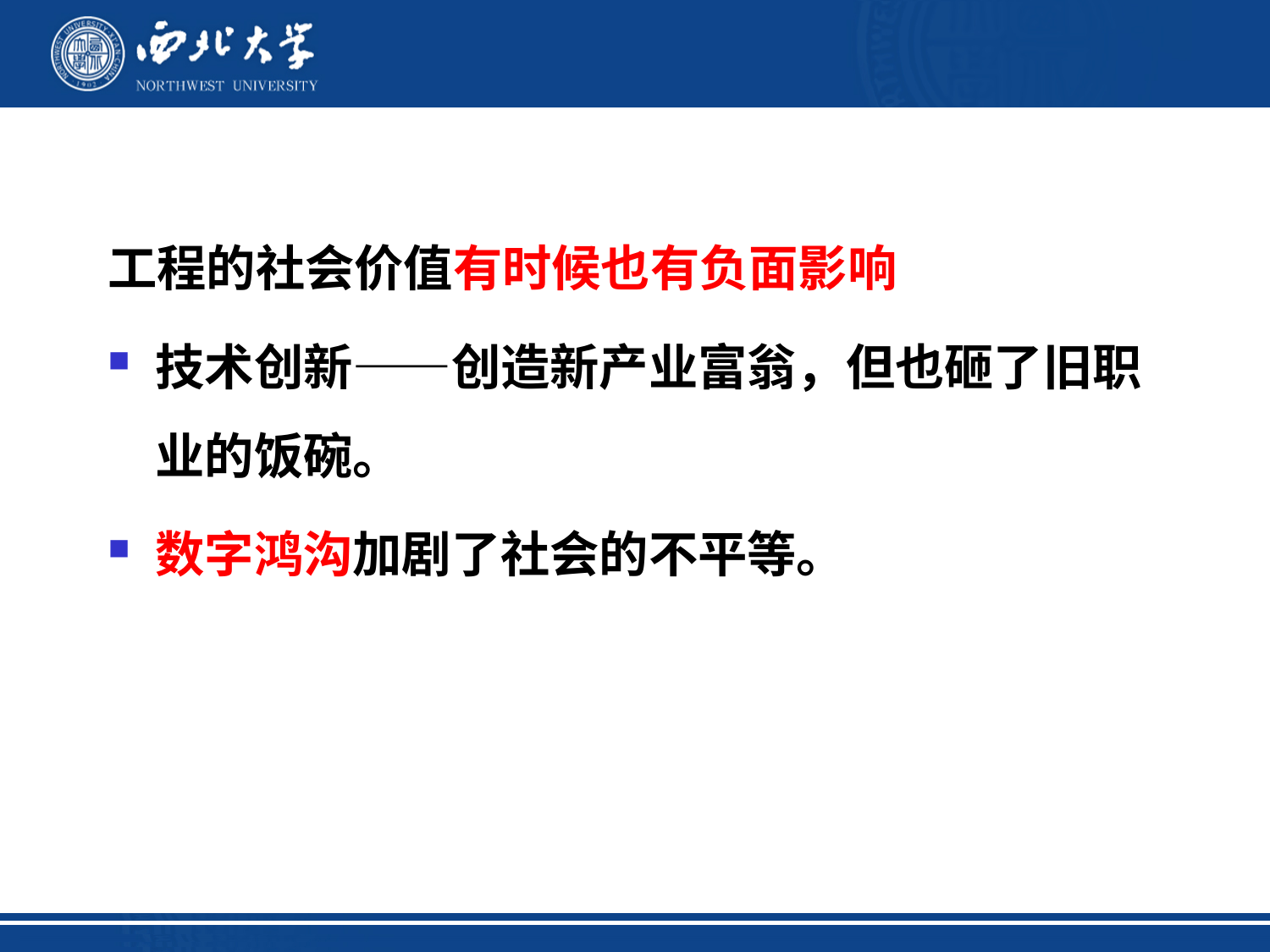

工程的社会价值有时候也有负面影响
技术创新——创造新产业富翁，但也砸了旧职业的饭碗。
数字鸿沟加剧了社会的不平等。